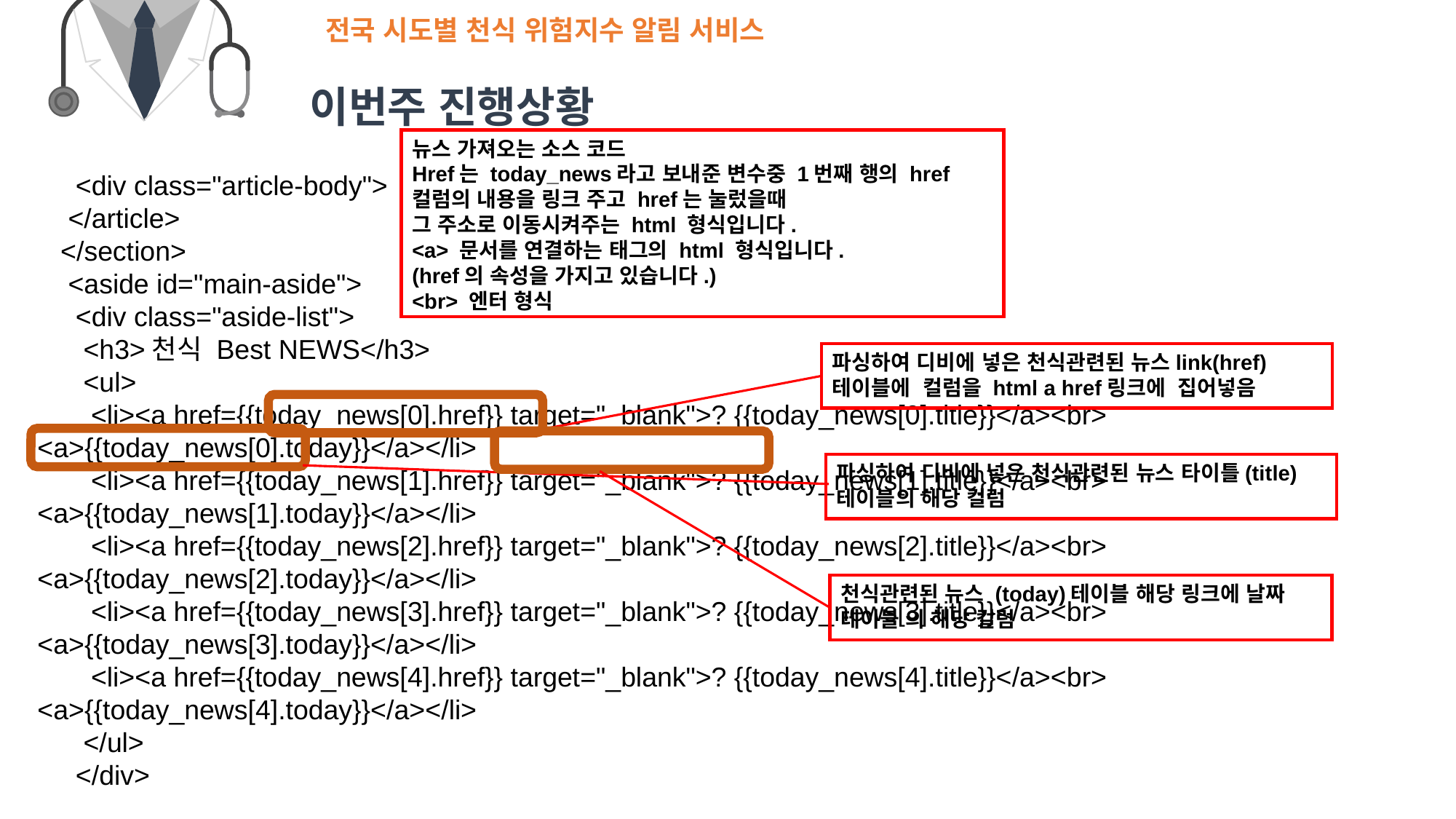

전국 시도별 천식 위험지수 알림 서비스
 이번주 진행상황

     <div class="article-body">
    </article>
   </section>
    <aside id="main-aside">
     <div class="aside-list">
      <h3>천식 Best NEWS</h3>
      <ul>
       <li><a href={{today_news[0].href}} target="_blank">? {{today_news[0].title}}</a><br> <a>{{today_news[0].today}}</a></li>
       <li><a href={{today_news[1].href}} target="_blank">? {{today_news[1].title}}</a><br> <a>{{today_news[1].today}}</a></li>
       <li><a href={{today_news[2].href}} target="_blank">? {{today_news[2].title}}</a><br> <a>{{today_news[2].today}}</a></li>
       <li><a href={{today_news[3].href}} target="_blank">? {{today_news[3].title}}</a><br> <a>{{today_news[3].today}}</a></li>
       <li><a href={{today_news[4].href}} target="_blank">? {{today_news[4].title}}</a><br> <a>{{today_news[4].today}}</a></li>
      </ul>
     </div>
뉴스 가져오는 소스 코드
Href는 today_news라고 보내준 변수중 1번째 행의 href컬럼의 내용을 링크 주고 href는 눌렀을때
그 주소로 이동시켜주는 html 형식입니다.
<a> 문서를 연결하는 태그의 html 형식입니다.
(href의 속성을 가지고 있습니다.)
<br> 엔터 형식

파싱하여 디비에 넣은 천식관련된 뉴스link(href)테이블에  컬럼을 html a href링크에  집어넣음

파싱하여 디비에 넣은 천식관련된 뉴스 타이틀(title)테이블의 해당 컬럼
천식관련된 뉴스 (today)테이블 해당 링크에 날짜 테이블 의 해당 컬럼